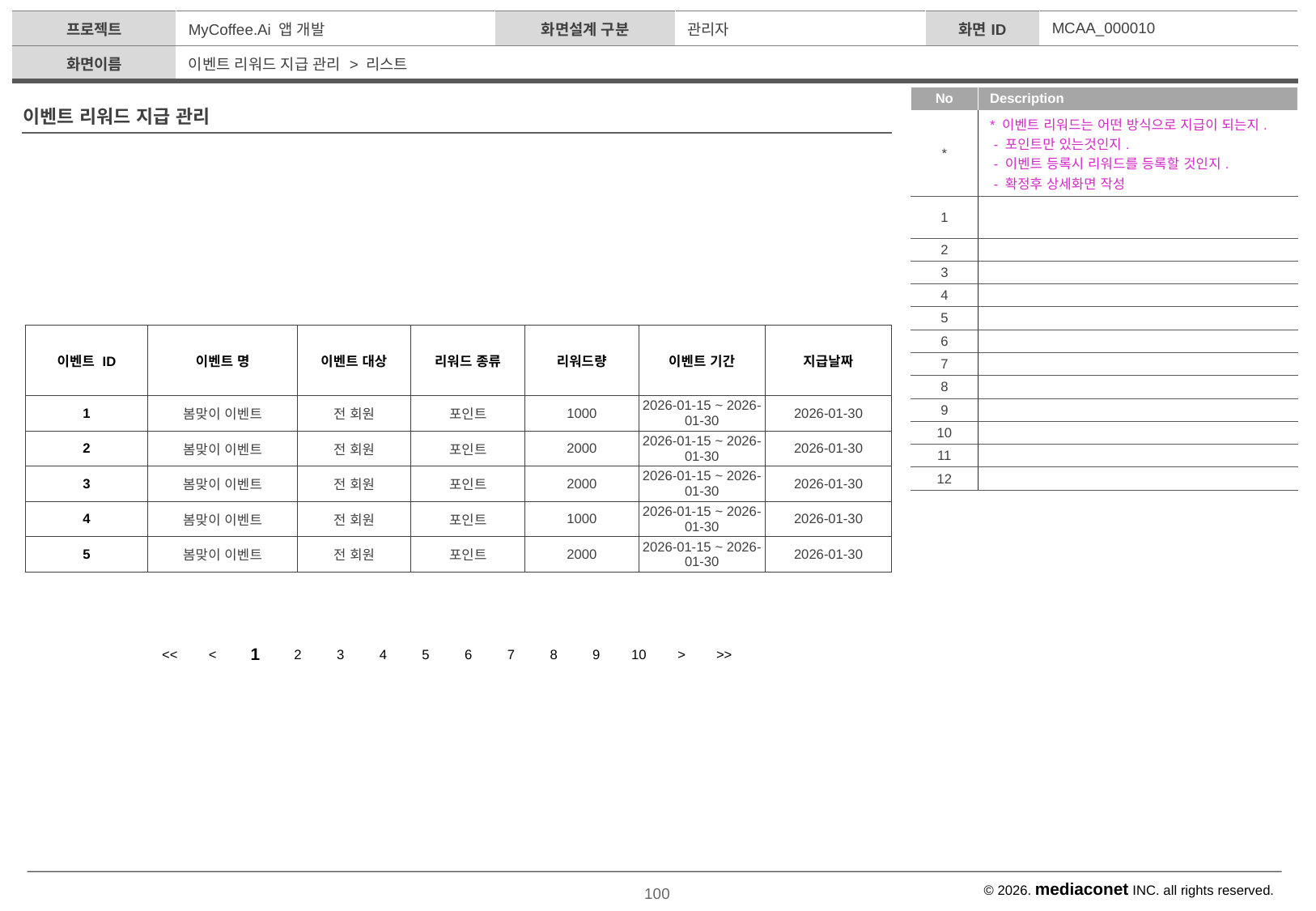

| 프로젝트 | MyCoffee.Ai 앱 개발 | 화면설계 구분 | 관리자 | 화면ID | MCAA\_000010 |
| --- | --- | --- | --- | --- | --- |
| 화면이름 | 이벤트 리워드 지급 관리 > 리스트 |  |  |  |  |
| No | Description |
| --- | --- |
| \* | \* 이벤트 리워드는 어떤 방식으로 지급이 되는지. - 포인트만 있는것인지. - 이벤트 등록시 리워드를 등록할 것인지. - 확정후 상세화면 작성 |
| 1 |  |
| 2 |  |
| 3 |  |
| 4 |  |
| 5 |  |
| 6 |  |
| 7 |  |
| 8 |  |
| 9 |  |
| 10 |  |
| 11 |  |
| 12 |  |
이벤트 리워드 지급 관리
| 이벤트 ID | 이벤트 명 | 이벤트 대상 | 리워드 종류 | 리워드량 | 이벤트 기간 | 지급날짜 |
| --- | --- | --- | --- | --- | --- | --- |
| 1 | 봄맞이 이벤트 | 전 회원 | 포인트 | 1000 | 2026-01-15 ~ 2026-01-30 | 2026-01-30 |
| 2 | 봄맞이 이벤트 | 전 회원 | 포인트 | 2000 | 2026-01-15 ~ 2026-01-30 | 2026-01-30 |
| 3 | 봄맞이 이벤트 | 전 회원 | 포인트 | 2000 | 2026-01-15 ~ 2026-01-30 | 2026-01-30 |
| 4 | 봄맞이 이벤트 | 전 회원 | 포인트 | 1000 | 2026-01-15 ~ 2026-01-30 | 2026-01-30 |
| 5 | 봄맞이 이벤트 | 전 회원 | 포인트 | 2000 | 2026-01-15 ~ 2026-01-30 | 2026-01-30 |
| << | < | 1 | 2 | 3 | 4 | 5 | 6 | 7 | 8 | 9 | 10 | > | >> |
| --- | --- | --- | --- | --- | --- | --- | --- | --- | --- | --- | --- | --- | --- |